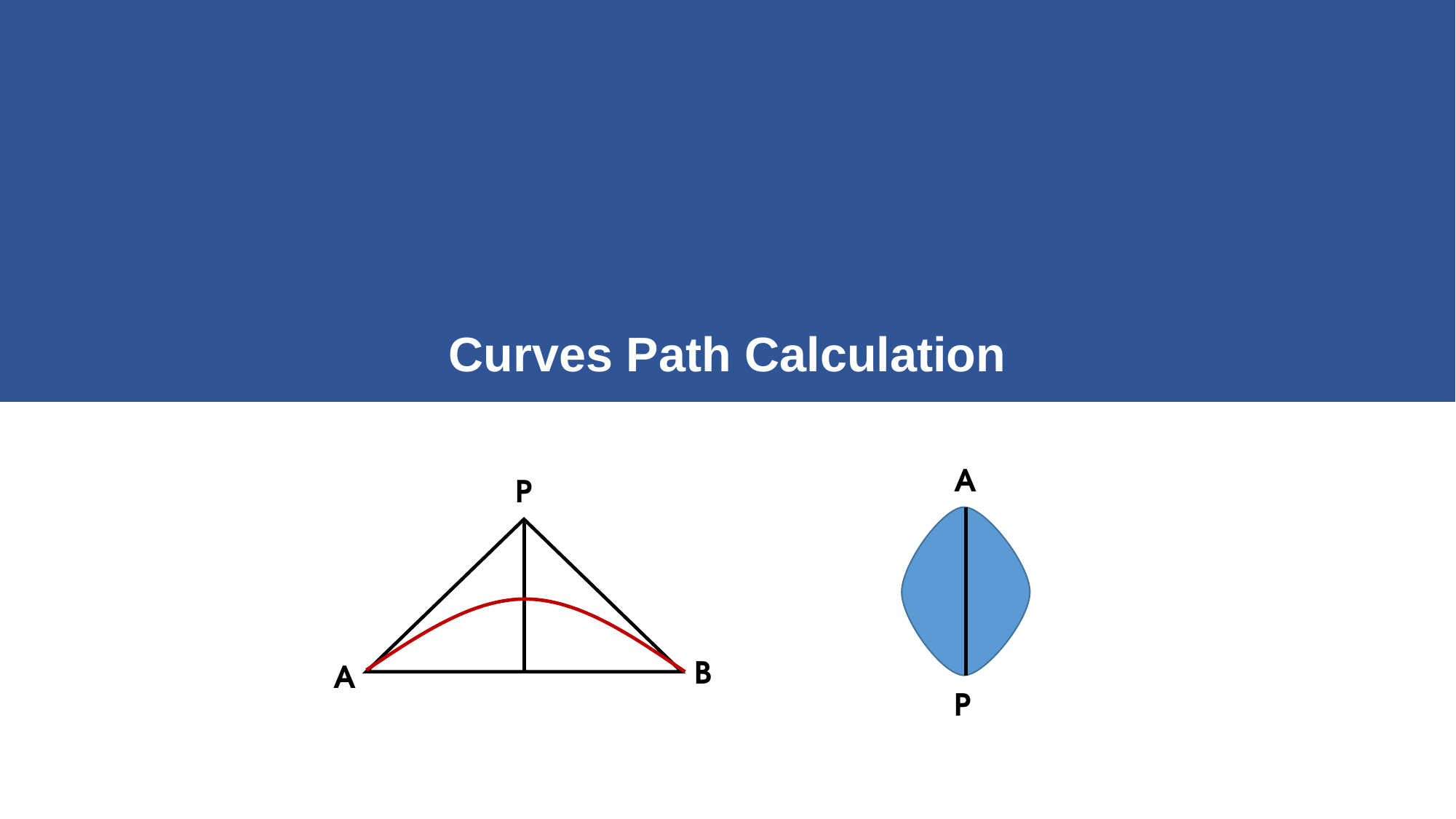

这可能是因为
Curves Path Calculation

A
P

B
A
P